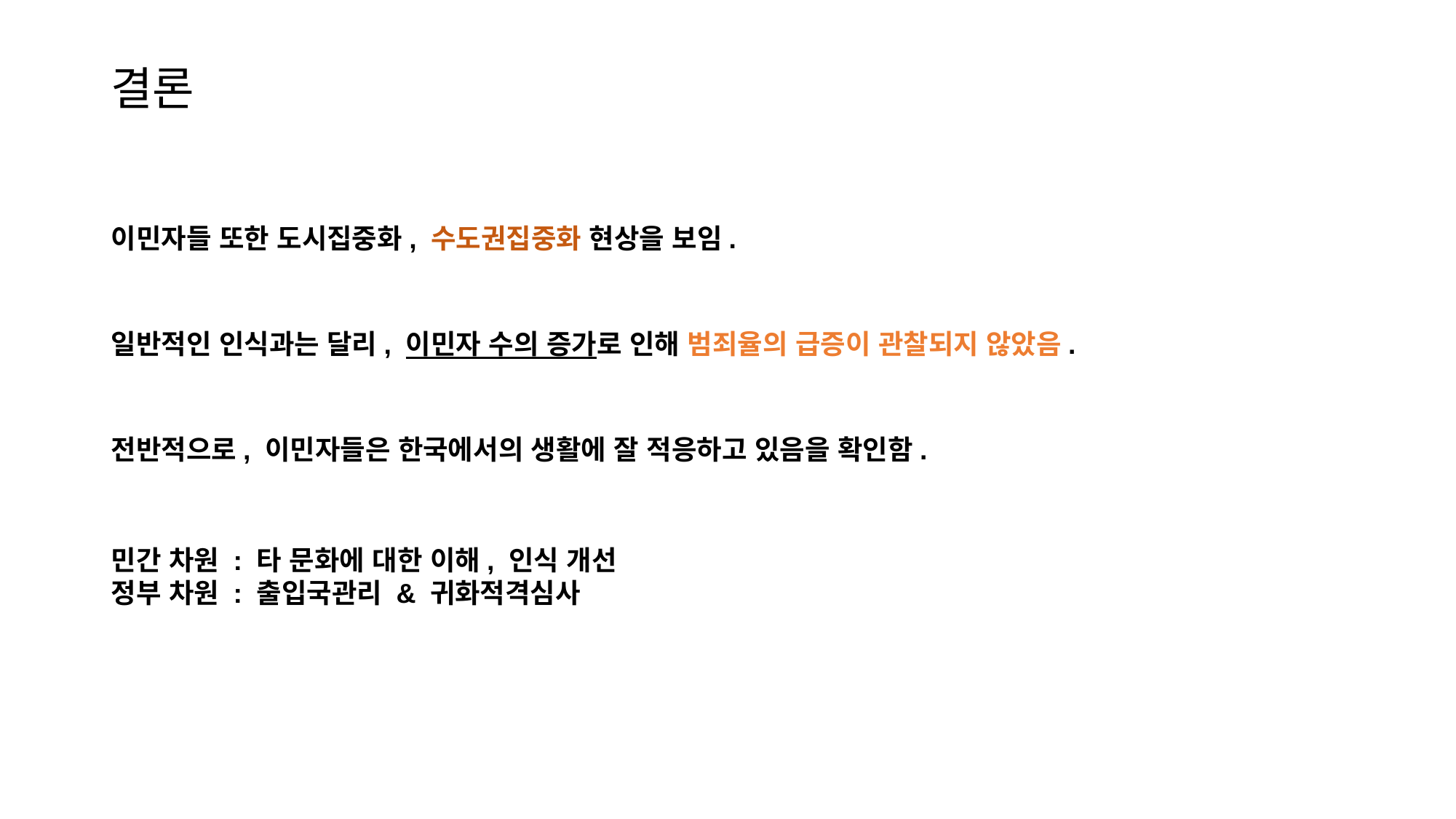

# 결론
이민자들 또한 도시집중화, 수도권집중화 현상을 보임.
일반적인 인식과는 달리, 이민자 수의 증가로 인해 범죄율의 급증이 관찰되지 않았음.
전반적으로, 이민자들은 한국에서의 생활에 잘 적응하고 있음을 확인함.
민간 차원 : 타 문화에 대한 이해, 인식 개선
정부 차원 : 출입국관리 & 귀화적격심사